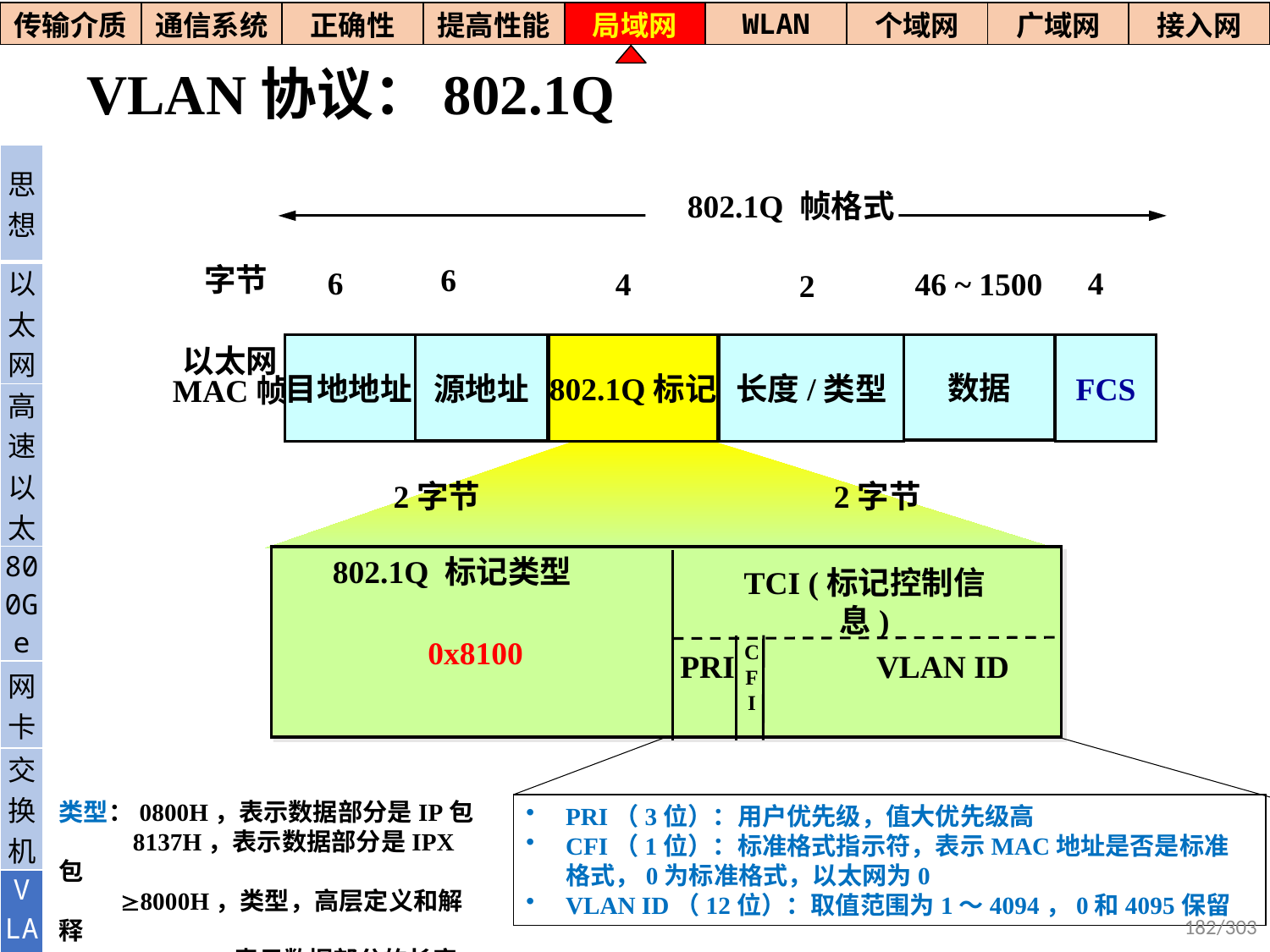

| 传输介质 | 通信系统 | 正确性 | 提高性能 | 局域网 | WLAN | 个域网 | 广域网 | 接入网 |
| --- | --- | --- | --- | --- | --- | --- | --- | --- |

# VLAN协议：802.1Q

| 思想 |
| --- |
| 以太网 |
| 高速以太 |
| 800Ge |
| 网卡 |
| 交换机 |
| V LAN |
802.1Q 帧格式
46 ~ 1500
字节
6
4
6
4
2
目地地址
源地址
802.1Q标记
长度/类型
数据
FCS
以太网
MAC帧

2字节
2字节
802.1Q 标记类型

TCI (标记控制信息)
0x8100
C
F
I
PRI
VLAN ID
PRI（3位）：用户优先级，值大优先级高
CFI（1位）：标准格式指示符，表示MAC地址是否是标准格式，0为标准格式，以太网为0
VLAN ID（12位）：取值范围为1～4094，0和4095保留
类型：0800H，表示数据部分是IP包
            8137H，表示数据部分是IPX包
          ≥8000H，类型，高层定义和解释
          <0800H，表示数据部分的长度
182/303